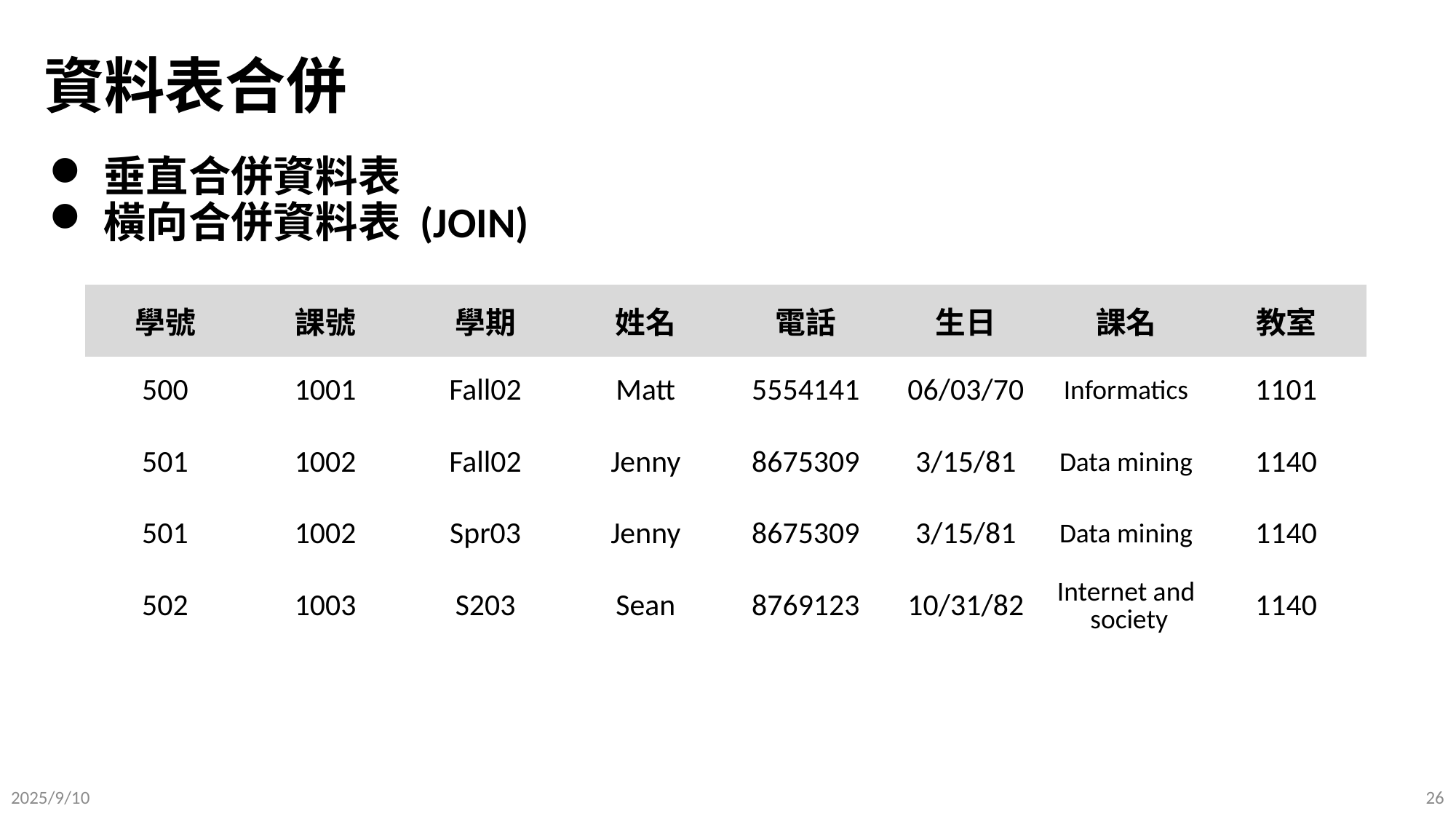

# 資料表合併
垂直合併資料表
橫向合併資料表 (JOIN)
| 學號 | 課號 | 學期 | 姓名 | 電話 | 生日 | 課名 | 教室 |
| --- | --- | --- | --- | --- | --- | --- | --- |
| 500 | 1001 | Fall02 | Matt | 5554141 | 06/03/70 | Informatics | 1101 |
| 501 | 1002 | Fall02 | Jenny | 8675309 | 3/15/81 | Data mining | 1140 |
| 501 | 1002 | Spr03 | Jenny | 8675309 | 3/15/81 | Data mining | 1140 |
| 502 | 1003 | S203 | Sean | 8769123 | 10/31/82 | Internet and society | 1140 |
2025/9/10
26